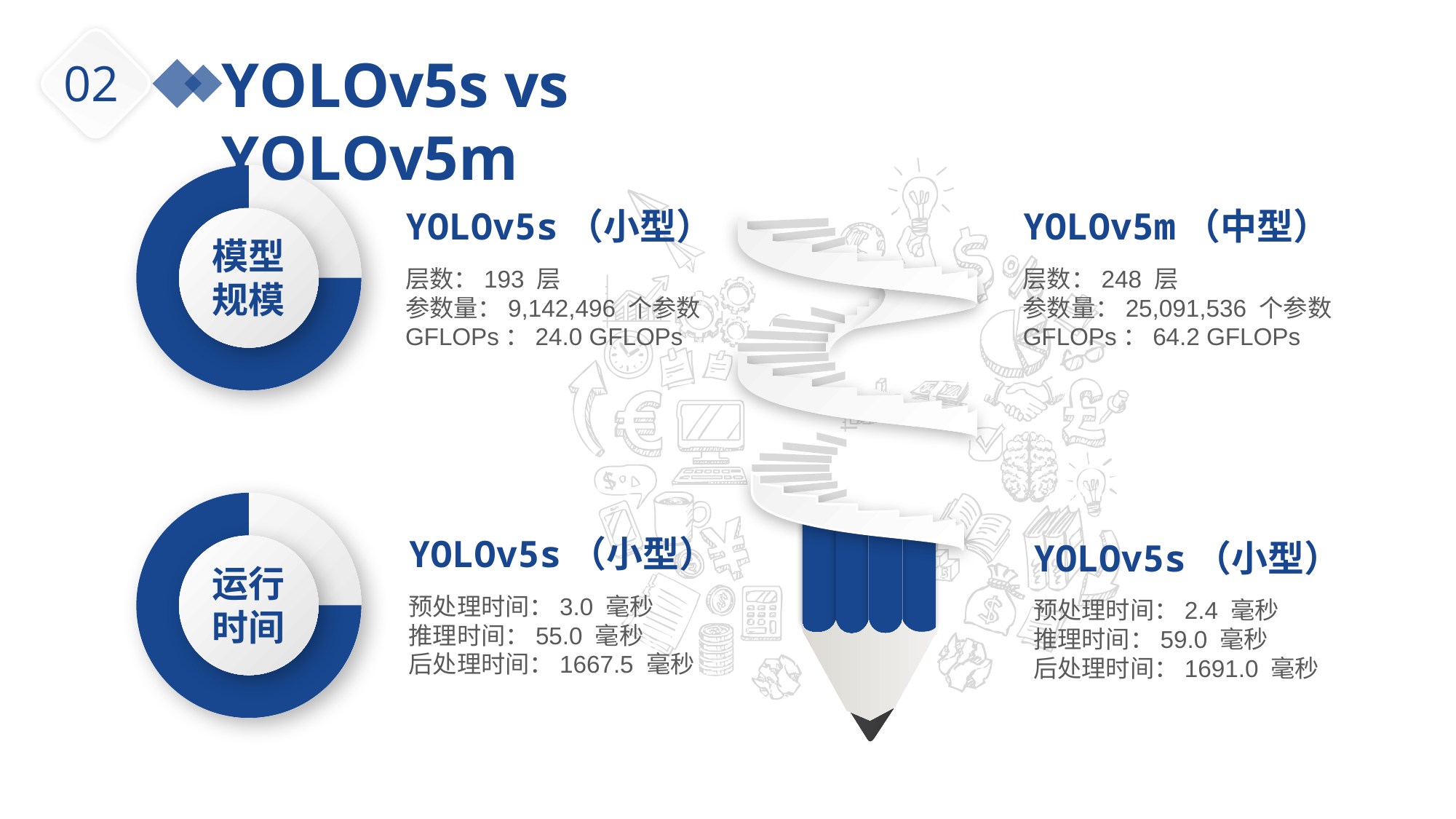

YOLOv5s vs YOLOv5m

02

YOLOv5s（小型）
层数：193 层
参数量：9,142,496 个参数
GFLOPs：24.0 GFLOPs
YOLOv5m（中型）
层数：248 层
参数量：25,091,536 个参数
GFLOPs：64.2 GFLOPs

模型
规模

YOLOv5s（小型）
预处理时间：3.0 毫秒
推理时间：55.0 毫秒
后处理时间：1667.5 毫秒
YOLOv5s（小型）
预处理时间：2.4 毫秒
推理时间：59.0 毫秒
后处理时间：1691.0 毫秒

运行
时间